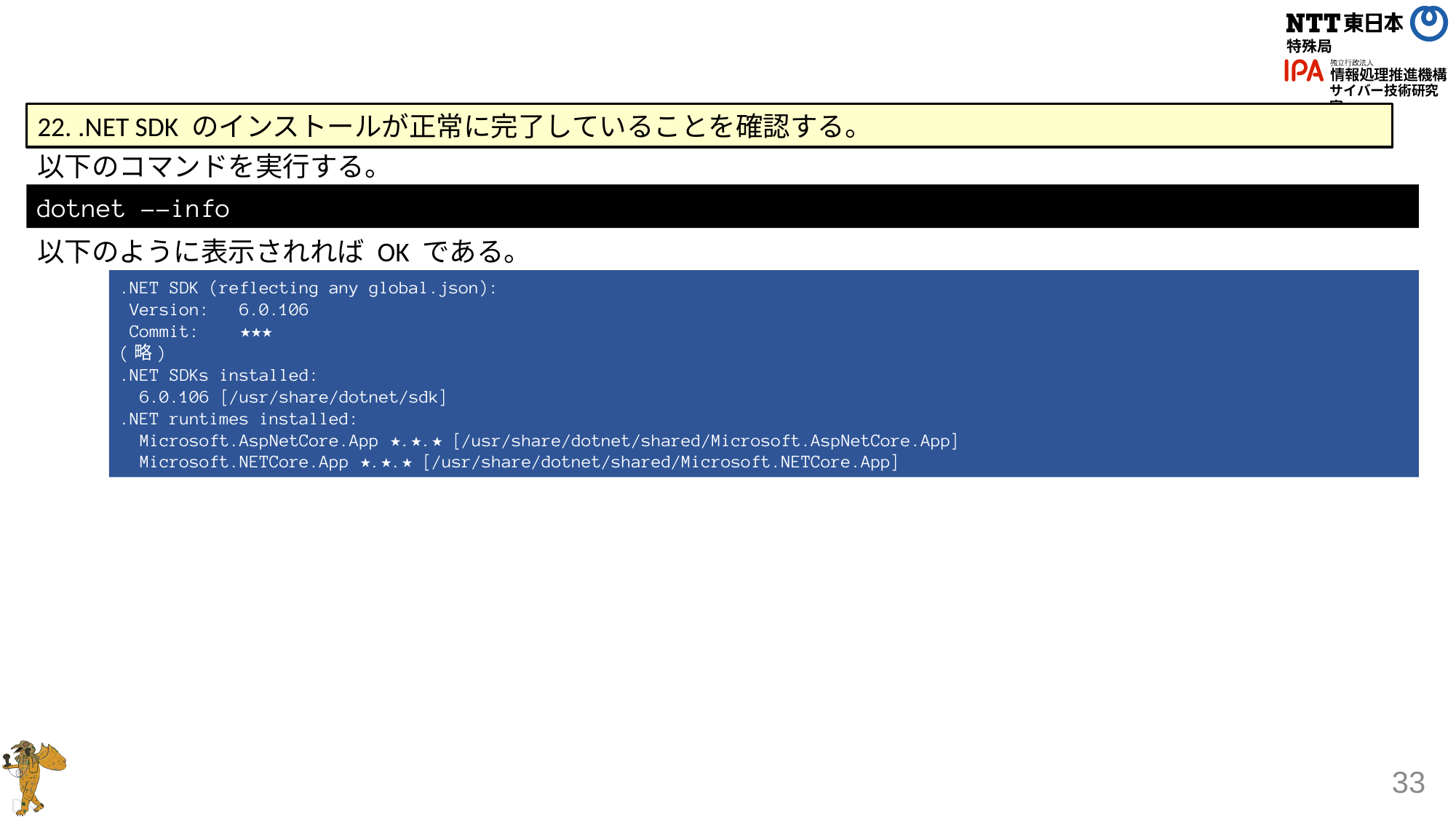

22. .NET SDK のインストールが正常に完了していることを確認する。
以下のコマンドを実行する。
dotnet --info
以下のように表示されれば OK である。
.NET SDK (reflecting any global.json):
 Version:   6.0.106
 Commit:    ★★★
(略)
.NET SDKs installed:
  6.0.106 [/usr/share/dotnet/sdk]
.NET runtimes installed:
  Microsoft.AspNetCore.App ★.★.★ [/usr/share/dotnet/shared/Microsoft.AspNetCore.App]
  Microsoft.NETCore.App ★.★.★ [/usr/share/dotnet/shared/Microsoft.NETCore.App]
33